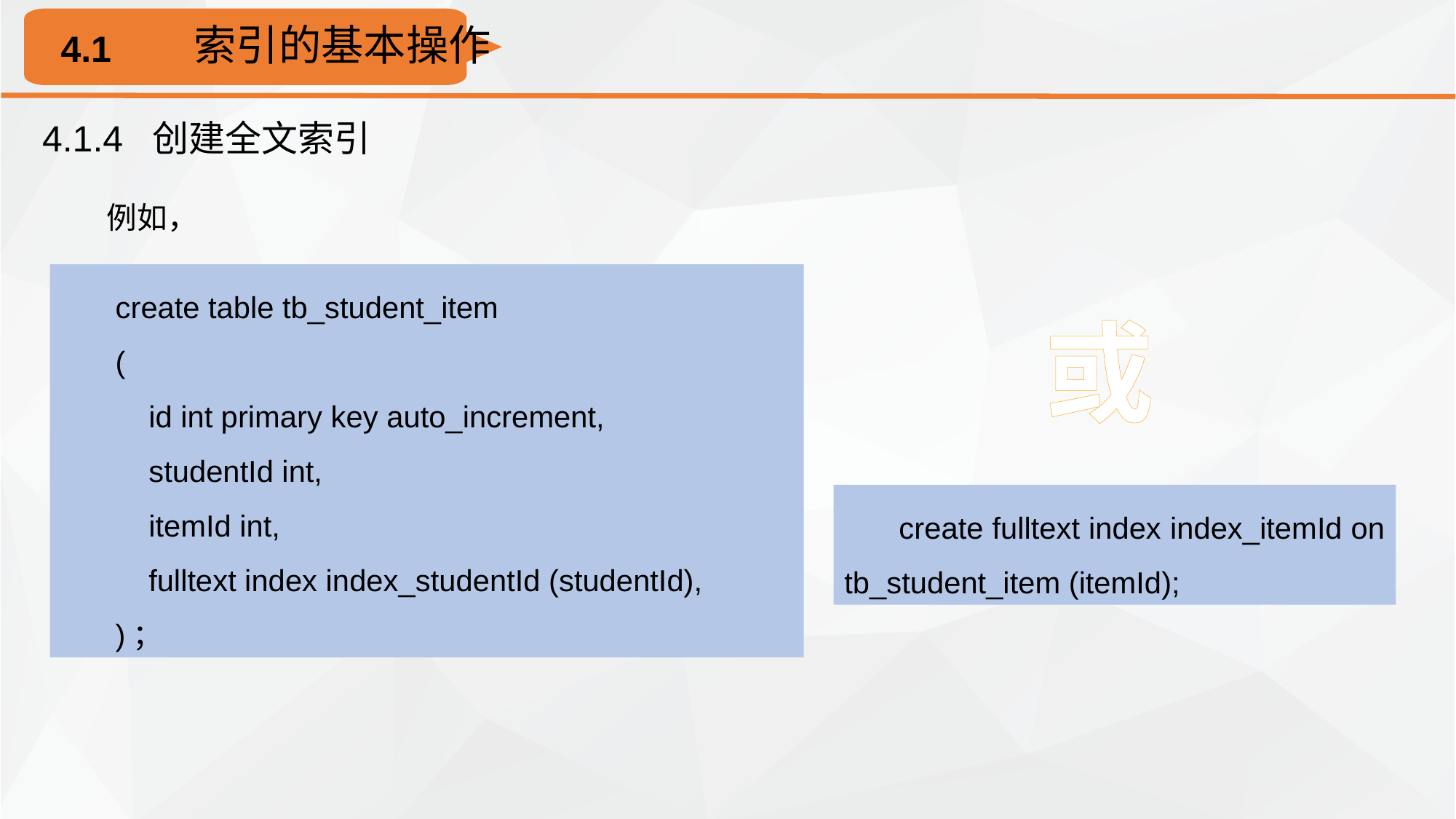

索引的基本操作
4.1
4.1.4  创建全文索引
例如，
create table tb_student_item
(
    id int primary key auto_increment,
    studentId int,
    itemId int,
    fulltext index index_studentId (studentId),
)；
或
create fulltext index index_itemId on tb_student_item (itemId);